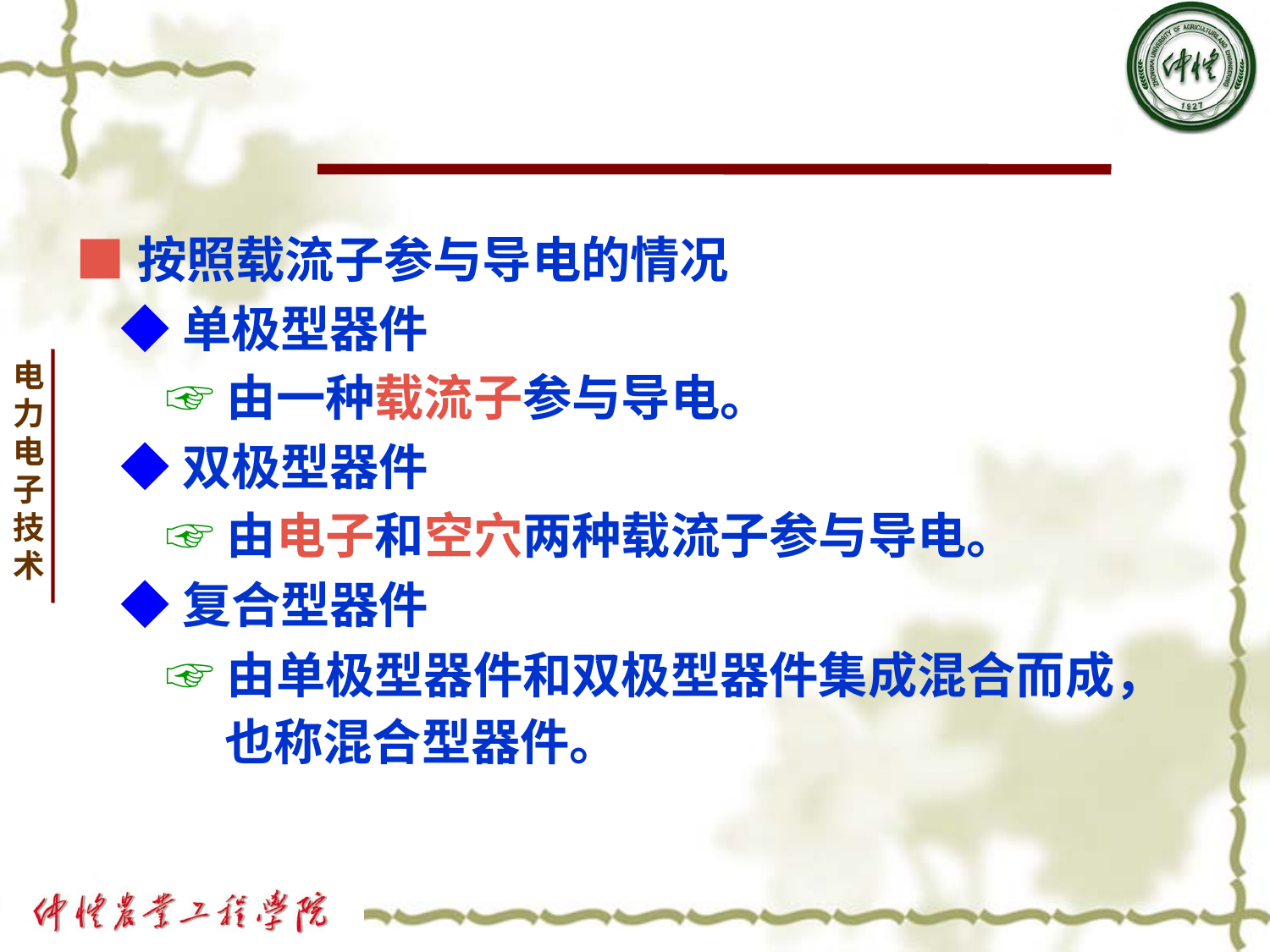

■按照载流子参与导电的情况
    ◆单极型器件
        ☞由一种载流子参与导电。
    ◆双极型器件
        ☞由电子和空穴两种载流子参与导电。
    ◆复合型器件
        ☞由单极型器件和双极型器件集成混合而成，            也称混合型器件。